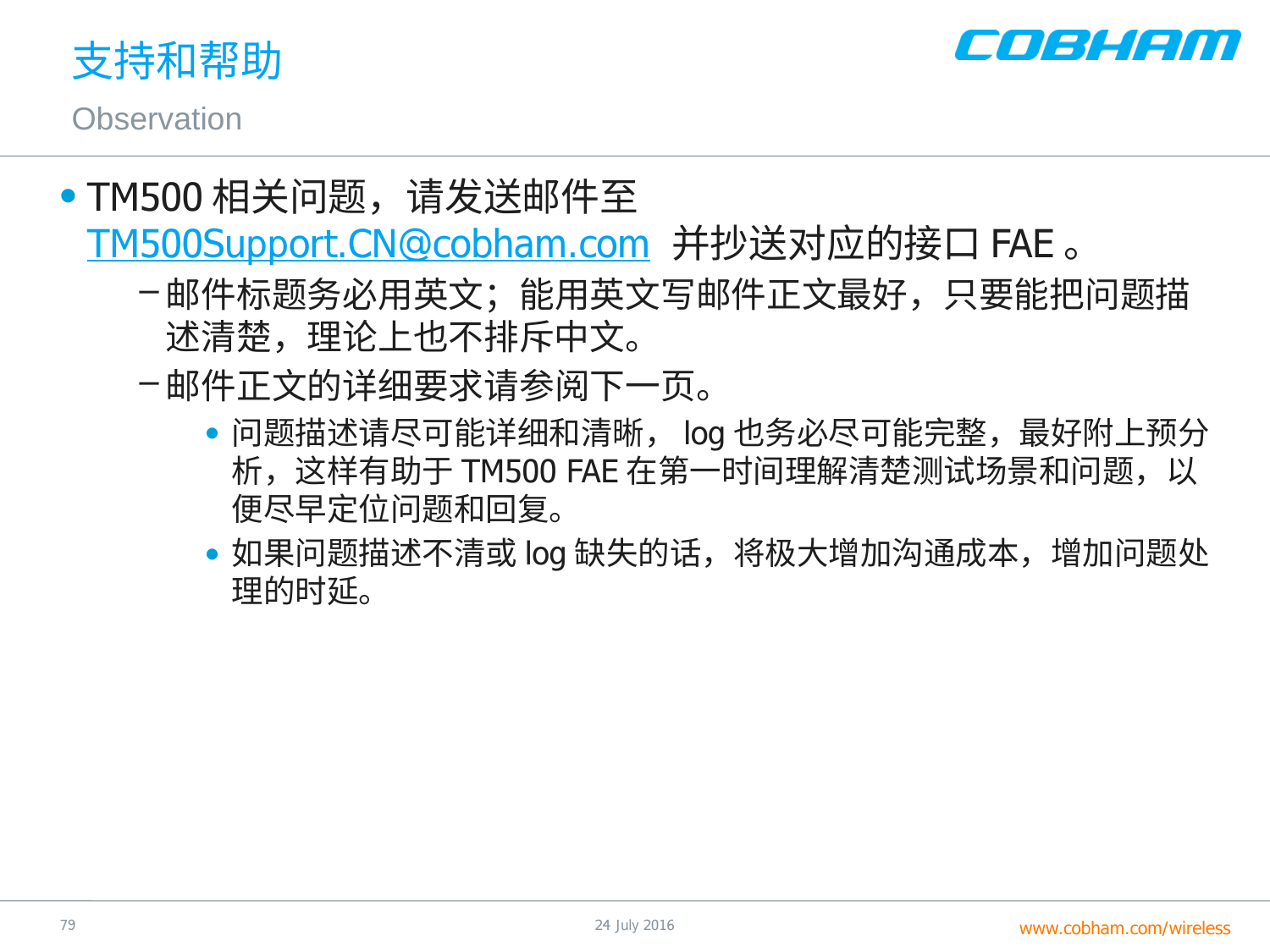

# 支持和帮助
Observation
TM500相关问题，请发送邮件至 TM500Support.CN@cobham.com 并抄送对应的接口FAE。
邮件标题务必用英文；能用英文写邮件正文最好，只要能把问题描述清楚，理论上也不排斥中文。
邮件正文的详细要求请参阅下一页。
问题描述请尽可能详细和清晰，log也务必尽可能完整，最好附上预分析，这样有助于TM500 FAE在第一时间理解清楚测试场景和问题，以便尽早定位问题和回复。
如果问题描述不清或log缺失的话，将极大增加沟通成本，增加问题处理的时延。
79
24 July 2016